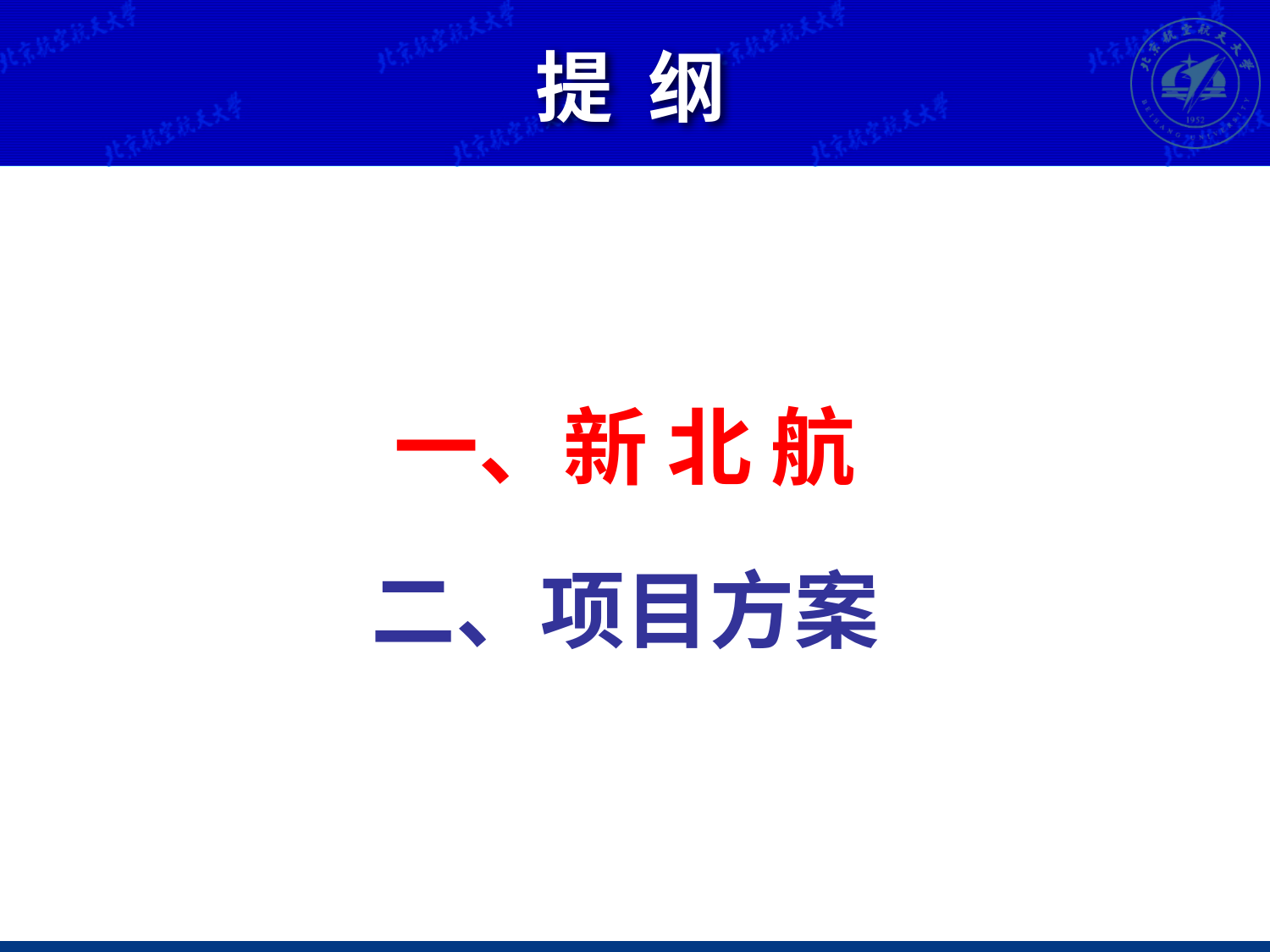

# 提  纲
一、新 北 航
二、项目方案